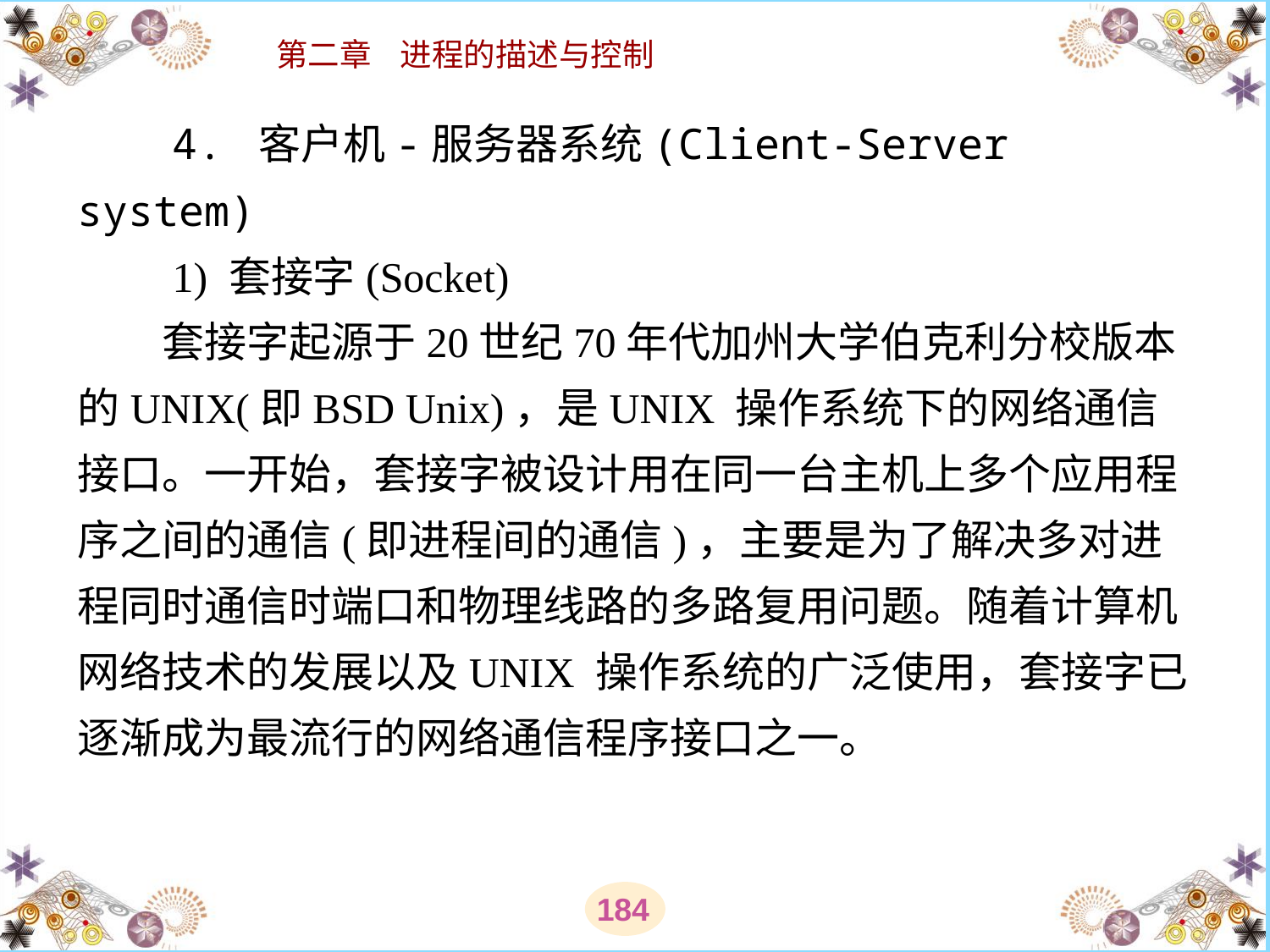

# 4. 客户机-服务器系统(Client-Server system) 　　1) 套接字(Socket) 　　套接字起源于20世纪70年代加州大学伯克利分校版本的UNIX(即BSD Unix)，是UNIX 操作系统下的网络通信接口。一开始，套接字被设计用在同一台主机上多个应用程序之间的通信(即进程间的通信)，主要是为了解决多对进程同时通信时端口和物理线路的多路复用问题。随着计算机网络技术的发展以及UNIX 操作系统的广泛使用，套接字已逐渐成为最流行的网络通信程序接口之一。